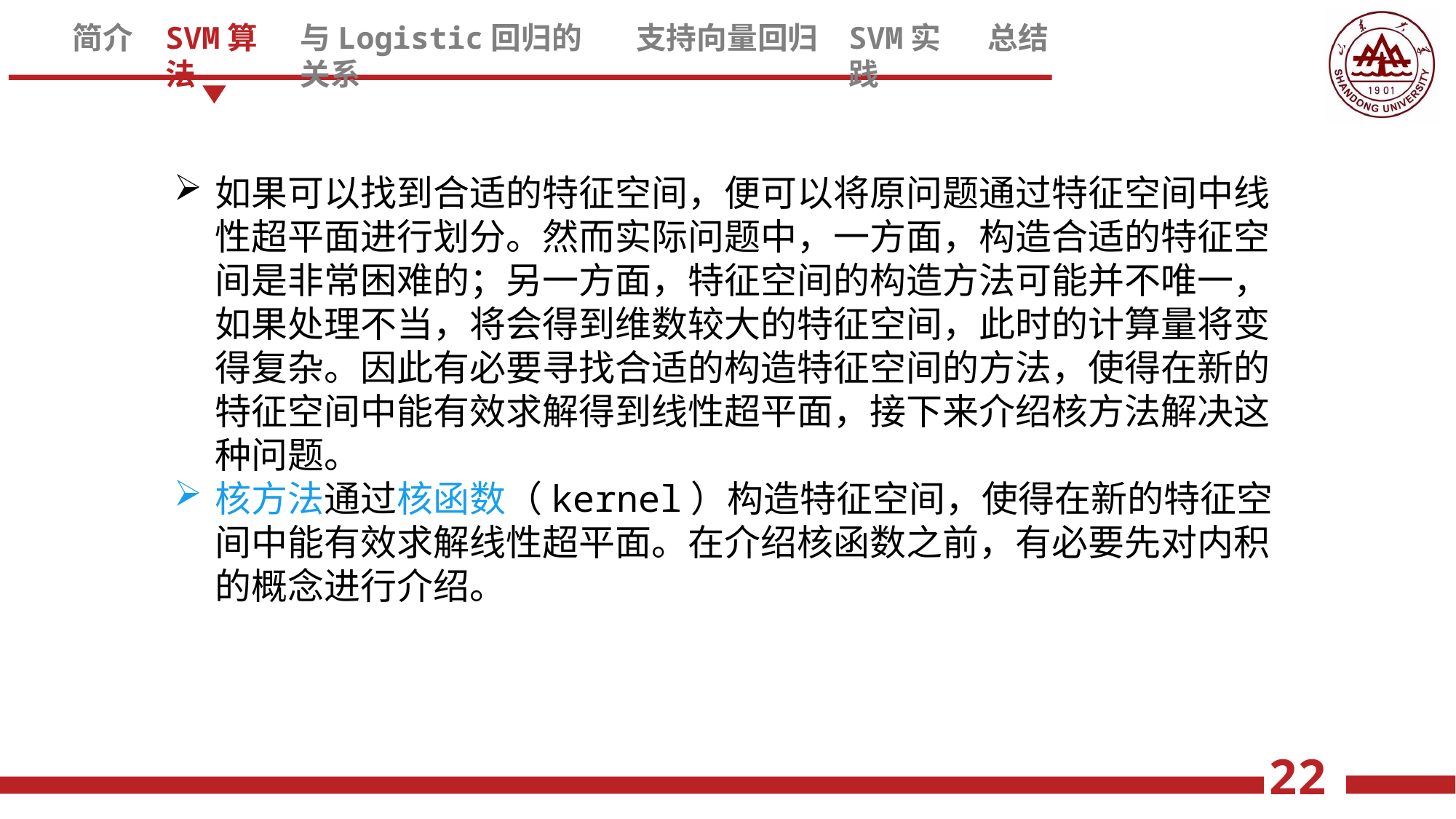

如果可以找到合适的特征空间，便可以将原问题通过特征空间中线性超平面进行划分。然而实际问题中，一方面，构造合适的特征空间是非常困难的；另一方面，特征空间的构造方法可能并不唯一，如果处理不当，将会得到维数较大的特征空间，此时的计算量将变得复杂。因此有必要寻找合适的构造特征空间的方法，使得在新的特征空间中能有效求解得到线性超平面，接下来介绍核方法解决这种问题。
核方法通过核函数（kernel）构造特征空间，使得在新的特征空间中能有效求解线性超平面。在介绍核函数之前，有必要先对内积的概念进行介绍。